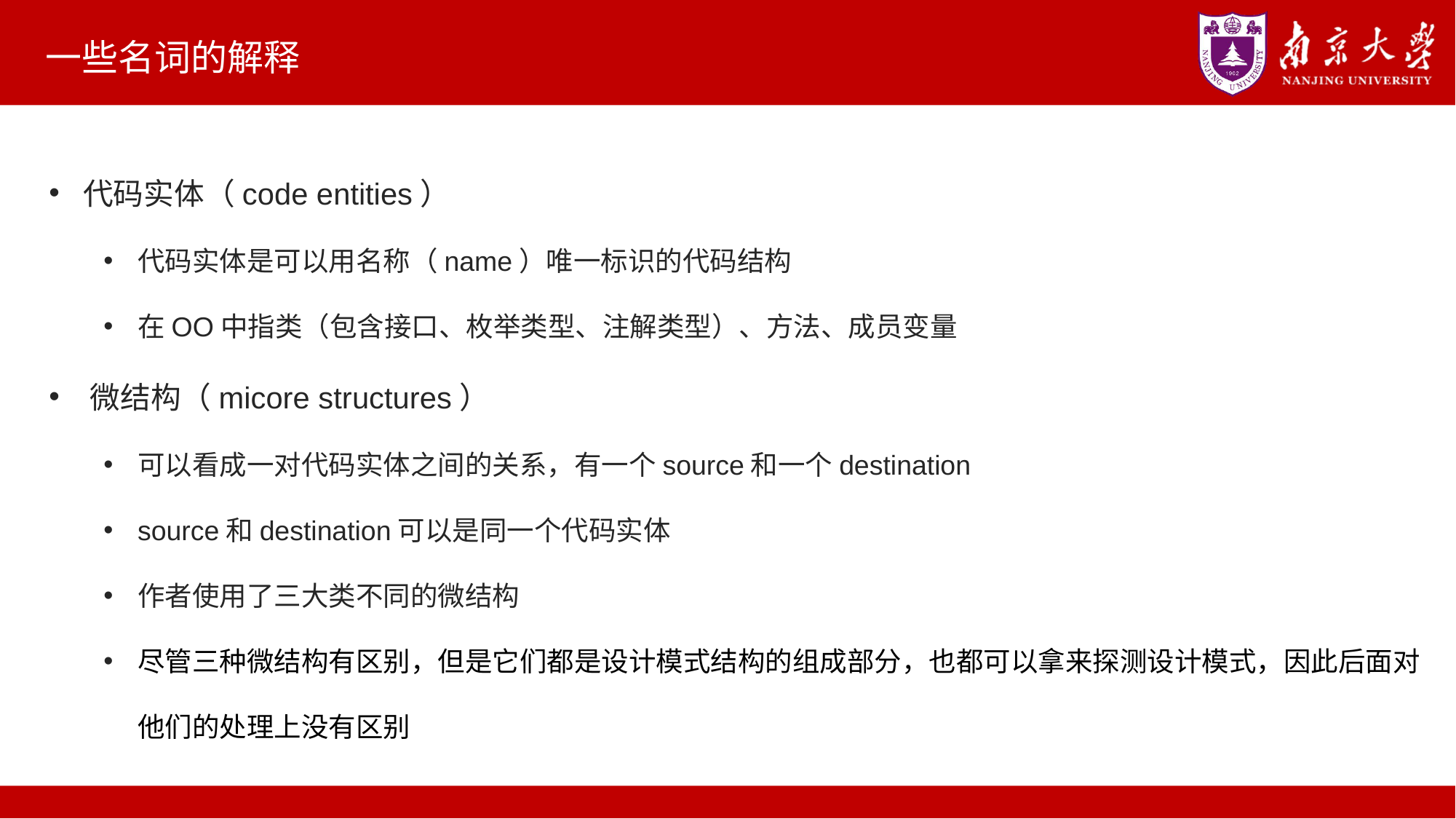

# 一些名词的解释
代码实体（code entities）
代码实体是可以用名称（name）唯一标识的代码结构
在OO中指类（包含接口、枚举类型、注解类型）、方法、成员变量
微结构（micore structures）
可以看成一对代码实体之间的关系，有一个source和一个destination
source和destination可以是同一个代码实体
作者使用了三大类不同的微结构
尽管三种微结构有区别，但是它们都是设计模式结构的组成部分，也都可以拿来探测设计模式，因此后面对他们的处理上没有区别